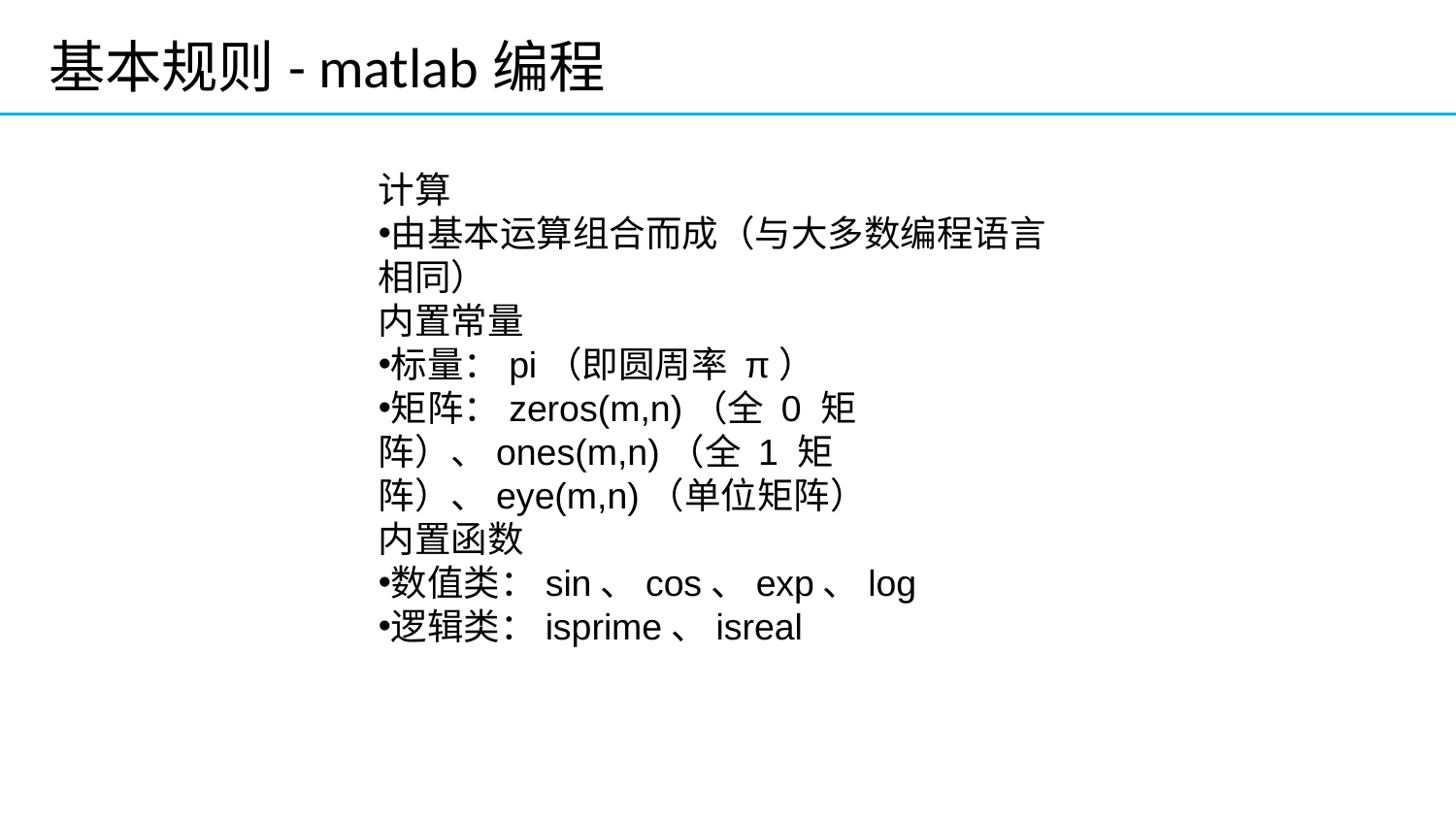

# 基本规则- matlab编程
计算
由基本运算组合而成（与大多数编程语言相同）
内置常量
标量：pi（即圆周率 π）
矩阵：zeros(m,n)（全 0 矩阵）、ones(m,n)（全 1 矩阵）、eye(m,n)（单位矩阵）
内置函数
数值类：sin、cos、exp、log
逻辑类：isprime、isreal